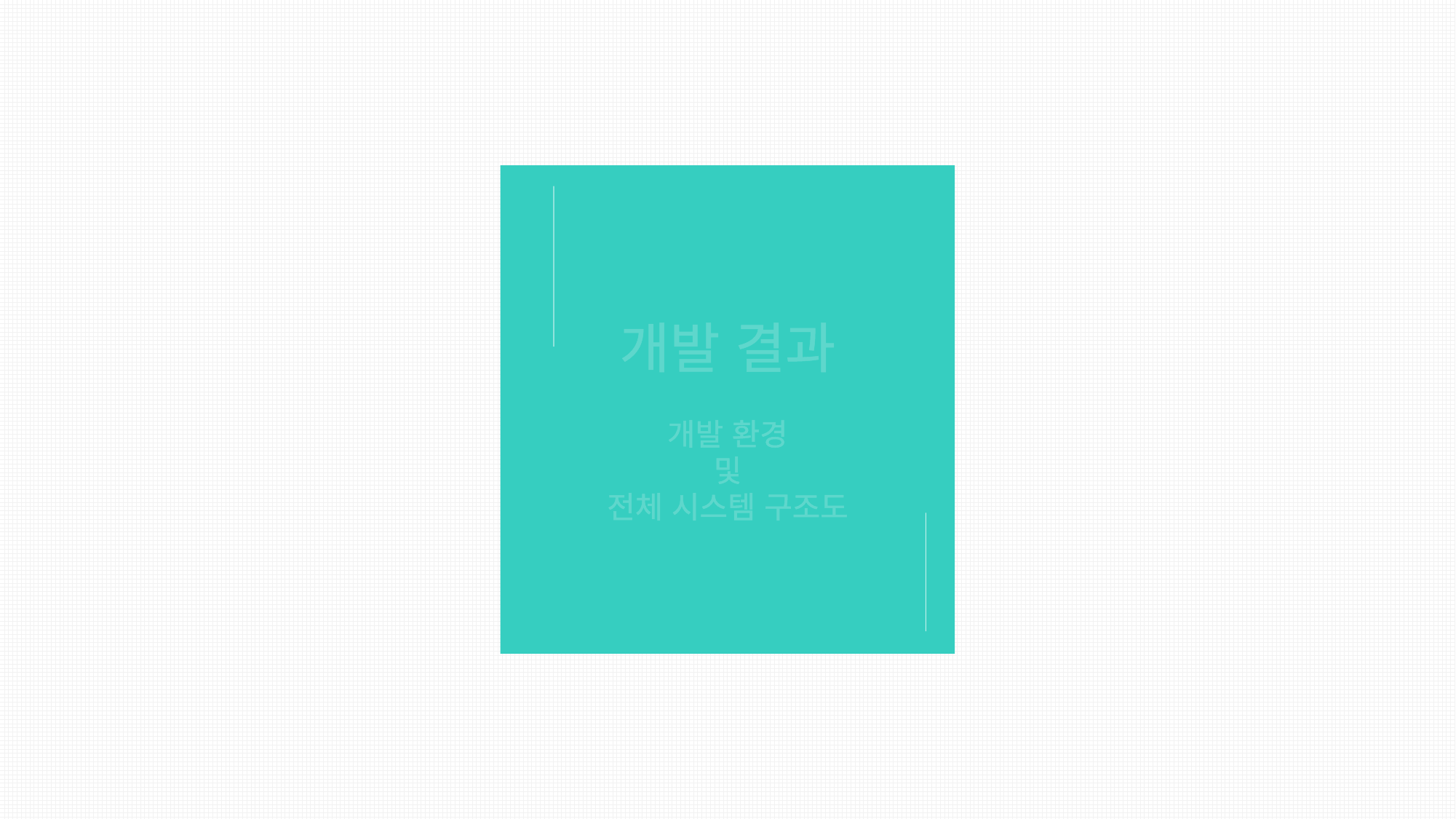

개발 결과
개발 환경
및
전체 시스템 구조도